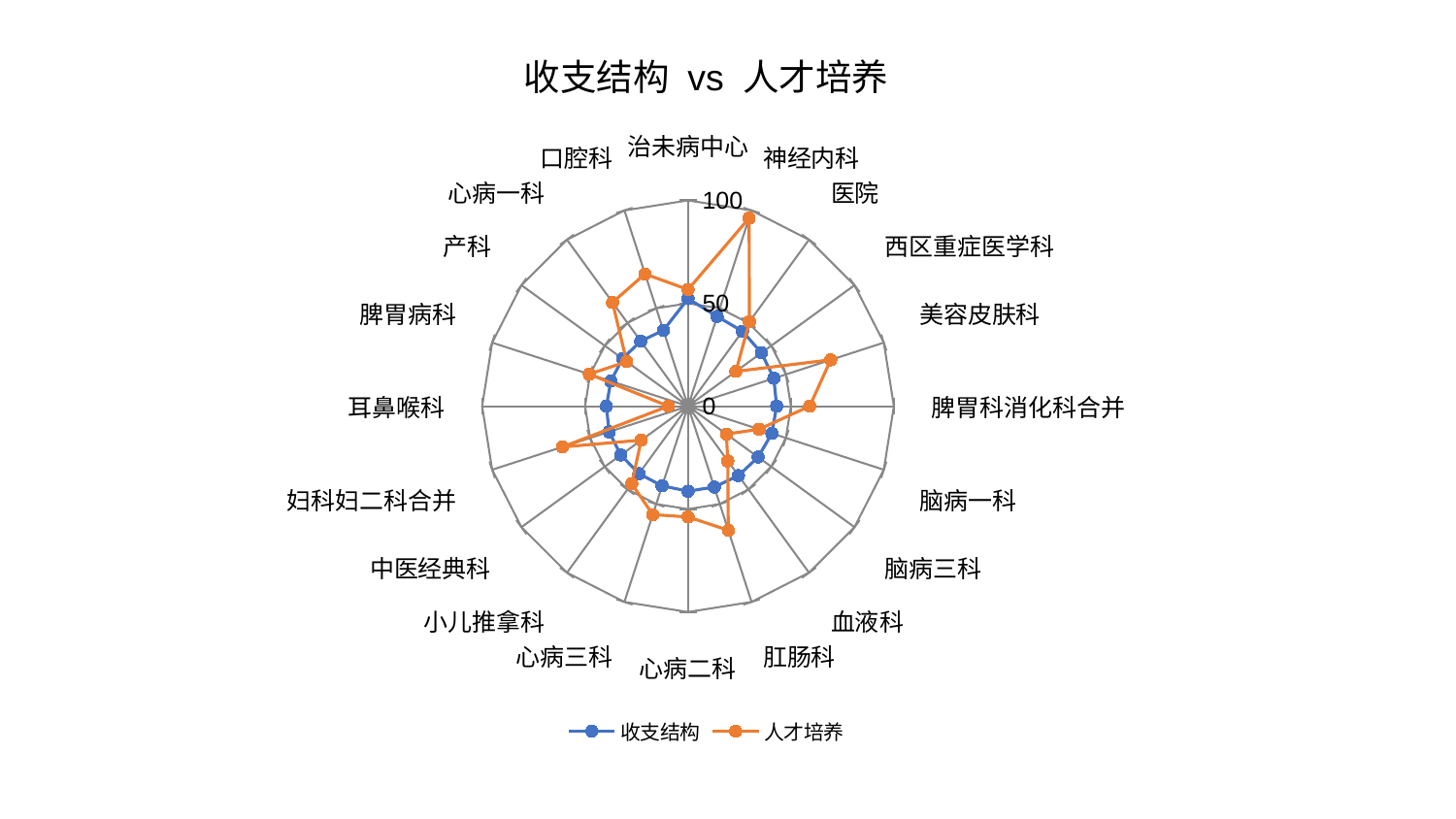

### Chart: 收支结构 vs 人才培养

| Category | 收支结构 | 人才培养 |
|---|---|---|
| 治未病中心 | 52.24362413450856 | 56.656726554507436 |
| 神经内科 | 45.85965595344539 | 96.09529501415936 |
| 医院 | 45.03538240070086 | 50.776313784271345 |
| 西区重症医学科 | 44.088187031679986 | 28.777956558568178 |
| 美容皮肤科 | 43.87468420818759 | 72.89859545684196 |
| 脾胃科消化科合并 | 43.058555697134665 | 59.106449578698765 |
| 脑病一科 | 42.880058382718396 | 36.317368822291975 |
| 脑病三科 | 42.10706874940177 | 23.086337186657442 |
| 血液科 | 41.71360205722501 | 32.908718892778644 |
| 肛肠科 | 41.322934976906495 | 63.39595257021001 |
| 心病二科 | 41.307017941578586 | 53.824780780714775 |
| 心病三科 | 40.71187923248934 | 55.3979554441635 |
| 小儿推拿科 | 40.550139769854326 | 46.5261354543596 |
| 中医经典科 | 40.35012494608849 | 28.07798893508787 |
| 妇科妇二科合并 | 40.283357567473395 | 64.15139091896566 |
| 耳鼻喉科 | 39.66808276242008 | 9.560507157524759 |
| 脾胃病科 | 39.4063471339369 | 50.41016935726307 |
| 产科 | 39.323351704445614 | 36.827280481428 |
| 心病一科 | 39.06198604842938 | 62.334156047959134 |
| 口腔科 | 38.74865497860706 | 67.58628125388816 |
75